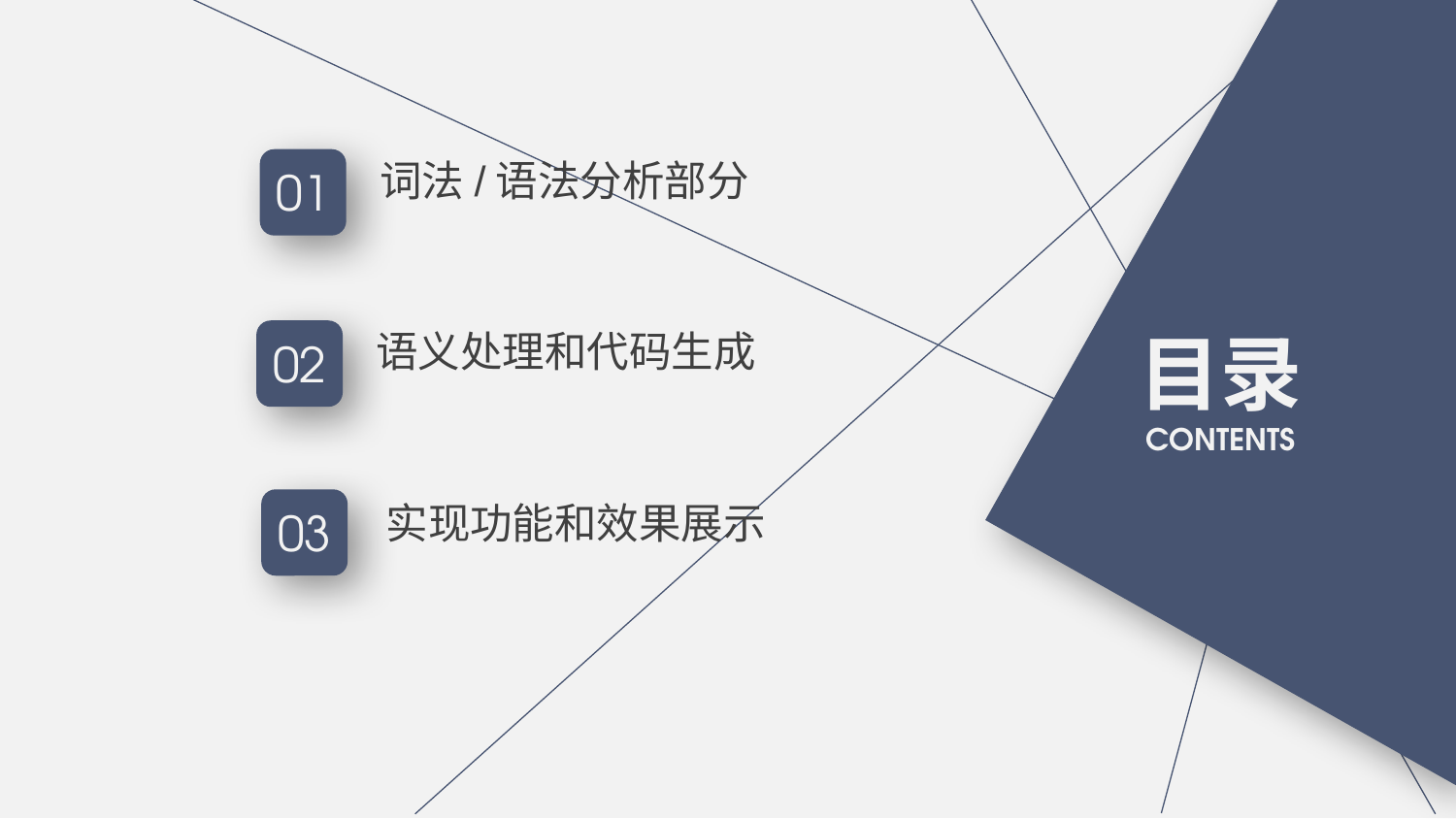

词法/语法分析部分

01
目录
CONTENTS
语义处理和代码生成

02

实现功能和效果展示
03